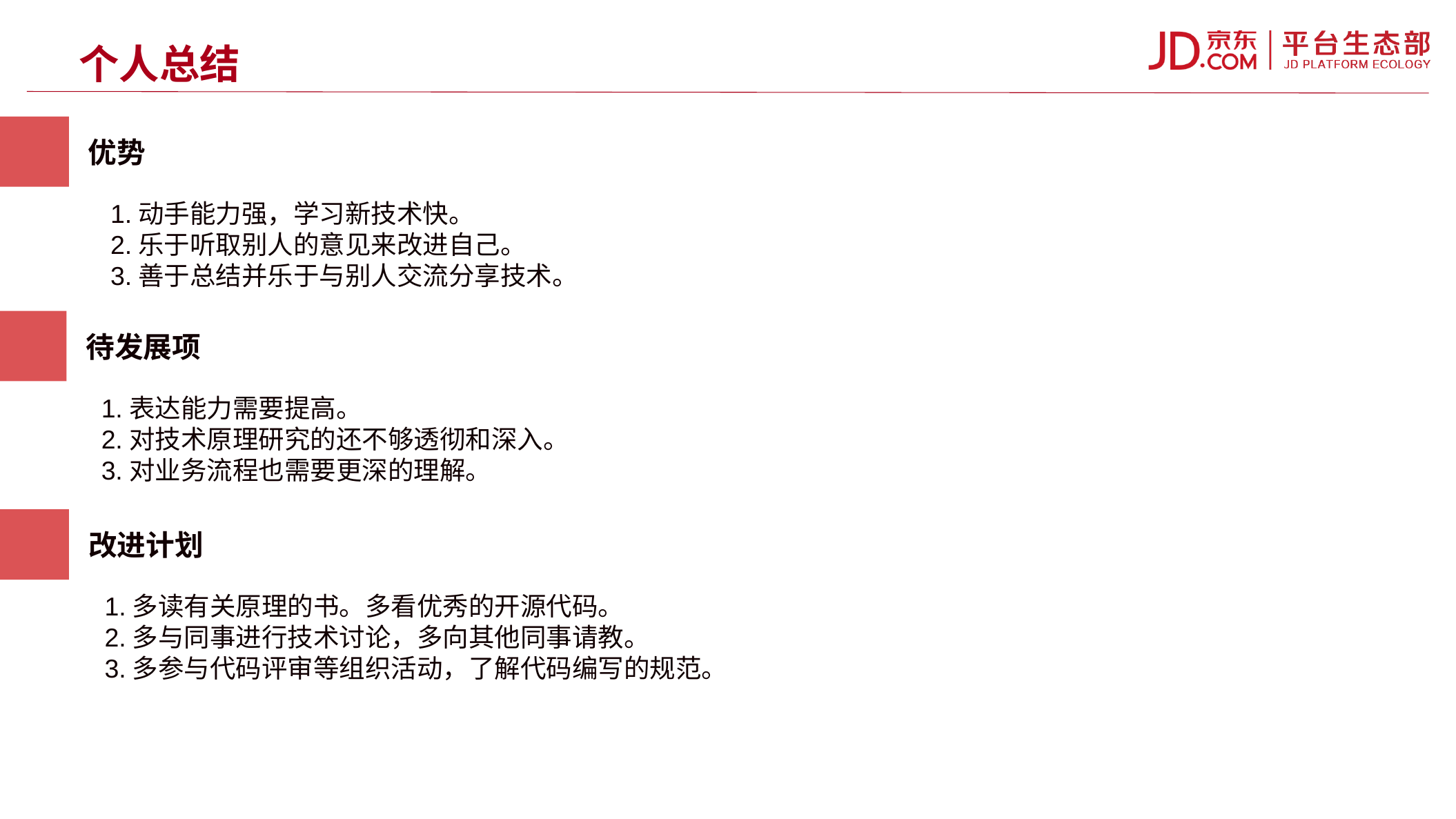

个人总结

优势
1.动手能力强，学习新技术快。
2.乐于听取别人的意见来改进自己。
3.善于总结并乐于与别人交流分享技术。

待发展项
1.表达能力需要提高。
2.对技术原理研究的还不够透彻和深入。
3.对业务流程也需要更深的理解。

改进计划
1.多读有关原理的书。多看优秀的开源代码。
2.多与同事进行技术讨论，多向其他同事请教。
3.多参与代码评审等组织活动，了解代码编写的规范。